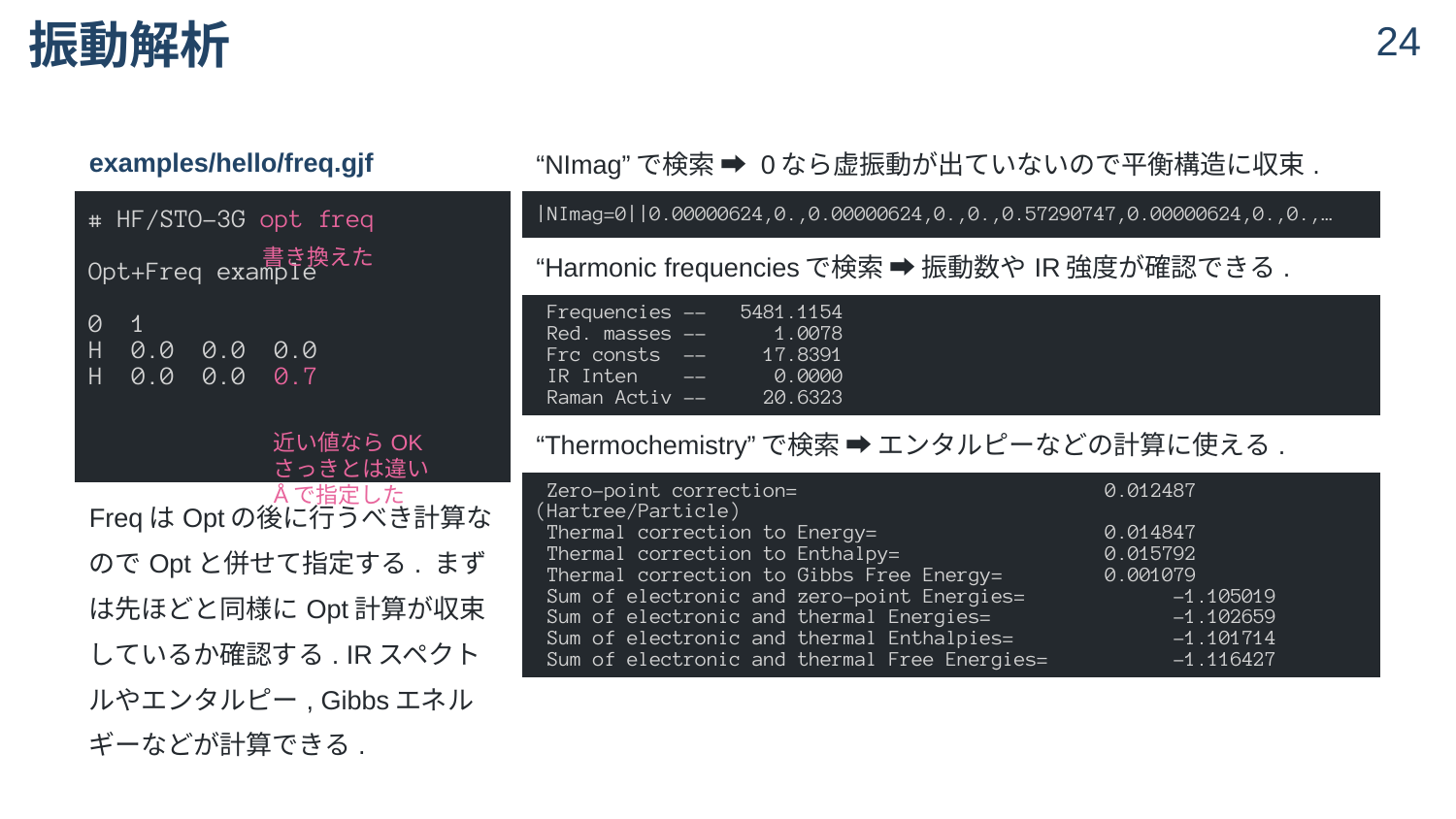

# 振動解析
24
| examples/hello/freq.gjf |
| --- |
| # HF/STO-3G opt freq Opt+Freq example 0 1 H 0.0 0.0 0.0 H 0.0 0.0 0.7 |
| FreqはOptの後に行うべき計算なのでOptと併せて指定する. まずは先ほどと同様にOpt計算が収束しているか確認する. IRスペクトルやエンタルピー, Gibbsエネルギーなどが計算できる. |
| “NImag”で検索 ➡ 0なら虚振動が出ていないので平衡構造に収束. |
| --- |
| |NImag=0||0.00000624,0.,0.00000624,0.,0.,0.57290747,0.00000624,0.,0.,… |
| “Harmonic frequenciesで検索 ➡ 振動数やIR強度が確認できる. |
| Frequencies -- 5481.1154 Red. masses -- 1.0078 Frc consts -- 17.8391 IR Inten -- 0.0000 Raman Activ -- 20.6323 |
| “Thermochemistry”で検索 ➡ エンタルピーなどの計算に使える. |
| Zero-point correction= 0.012487 (Hartree/Particle) Thermal correction to Energy= 0.014847 Thermal correction to Enthalpy= 0.015792 Thermal correction to Gibbs Free Energy= 0.001079 Sum of electronic and zero-point Energies= -1.105019 Sum of electronic and thermal Energies= -1.102659 Sum of electronic and thermal Enthalpies= -1.101714 Sum of electronic and thermal Free Energies= -1.116427 |
書き換えた
近い値ならOK
さっきとは違い
Åで指定した